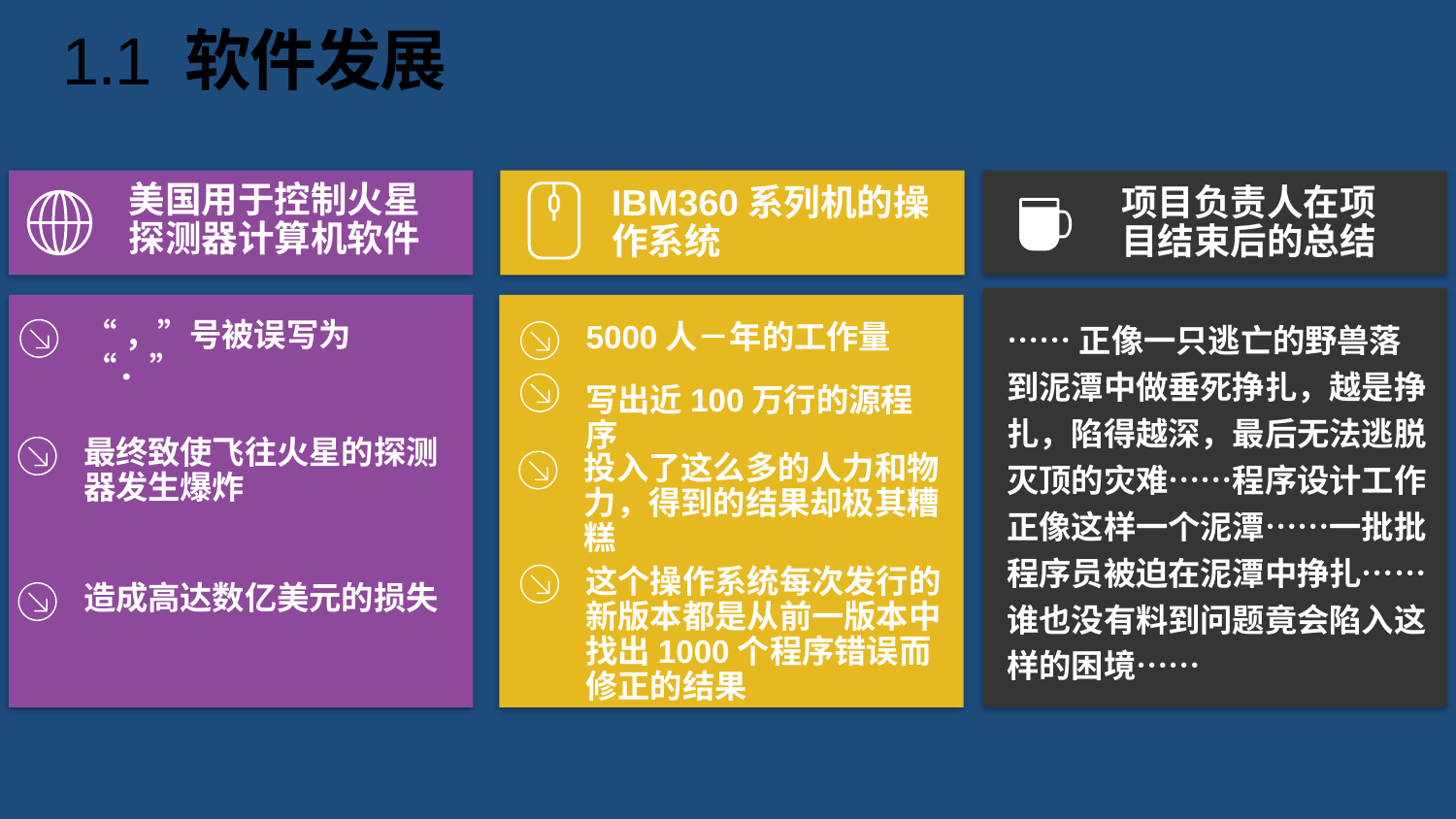

# 1.1 软件发展

美国用于控制火星探测器计算机软件
IBM360系列机的操作系统
项目负责人在项目结束后的总结

……正像一只逃亡的野兽落到泥潭中做垂死挣扎，越是挣扎，陷得越深，最后无法逃脱灭顶的灾难……程序设计工作正像这样一个泥潭……一批批程序员被迫在泥潭中挣扎……谁也没有料到问题竟会陷入这样的困境……
“，”号被误写为“．”
5000人－年的工作量

写出近100万行的源程序

最终致使飞往火星的探测器发生爆炸

投入了这么多的人力和物力，得到的结果却极其糟糕

这个操作系统每次发行的新版本都是从前一版本中找出1000个程序错误而修正的结果

造成高达数亿美元的损失